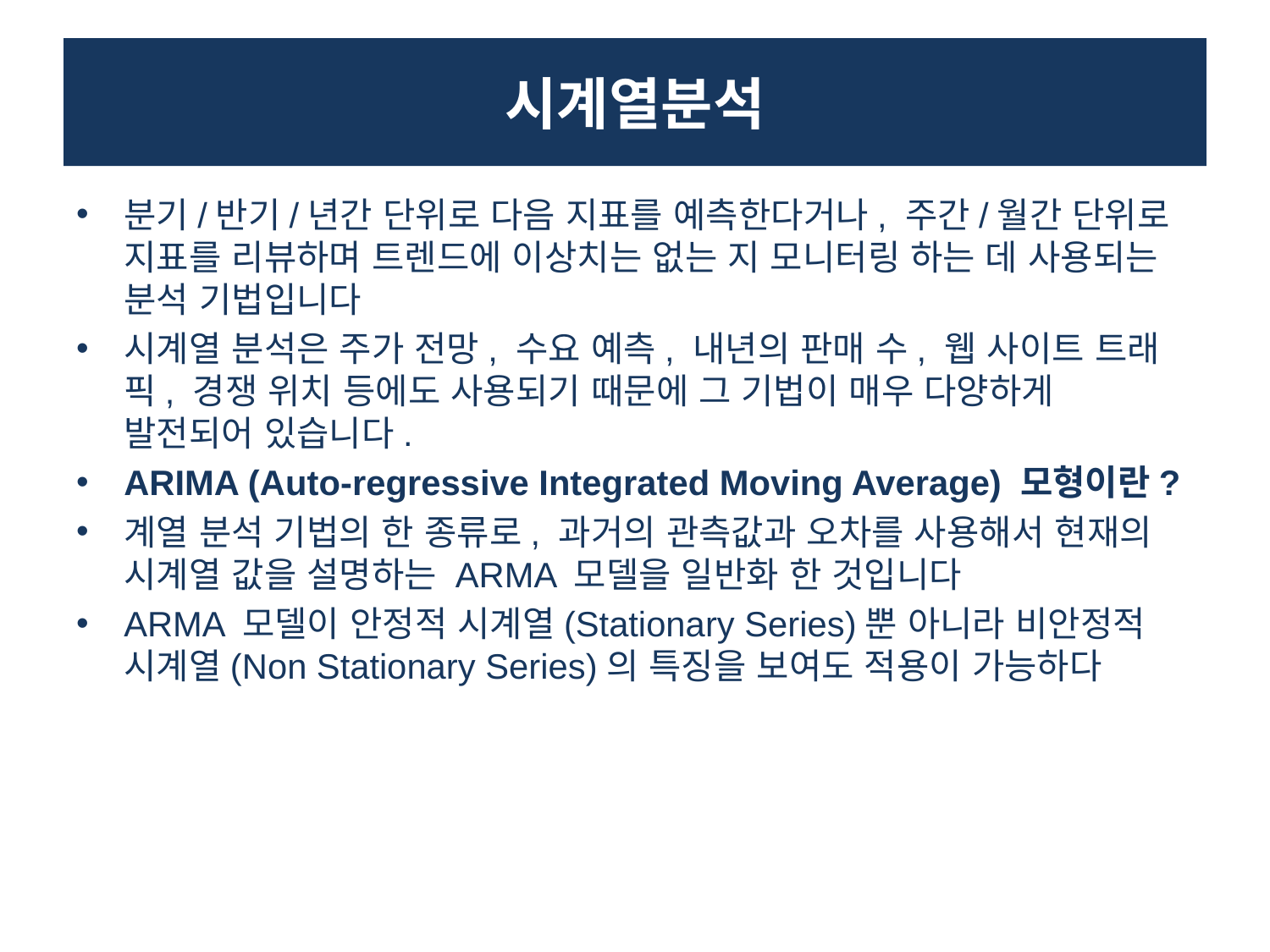

# 시계열분석
분기/반기/년간 단위로 다음 지표를 예측한다거나, 주간/월간 단위로 지표를 리뷰하며 트렌드에 이상치는 없는 지 모니터링 하는 데 사용되는 분석 기법입니다
시계열 분석은 주가 전망, 수요 예측, 내년의 판매 수, 웹 사이트 트래픽, 경쟁 위치 등에도 사용되기 때문에 그 기법이 매우 다양하게 발전되어 있습니다.
ARIMA (Auto-regressive Integrated Moving Average) 모형이란?
계열 분석 기법의 한 종류로, 과거의 관측값과 오차를 사용해서 현재의 시계열 값을 설명하는 ARMA 모델을 일반화 한 것입니다
ARMA 모델이 안정적 시계열(Stationary Series)뿐 아니라 비안정적  시계열(Non Stationary Series)의 특징을 보여도 적용이 가능하다